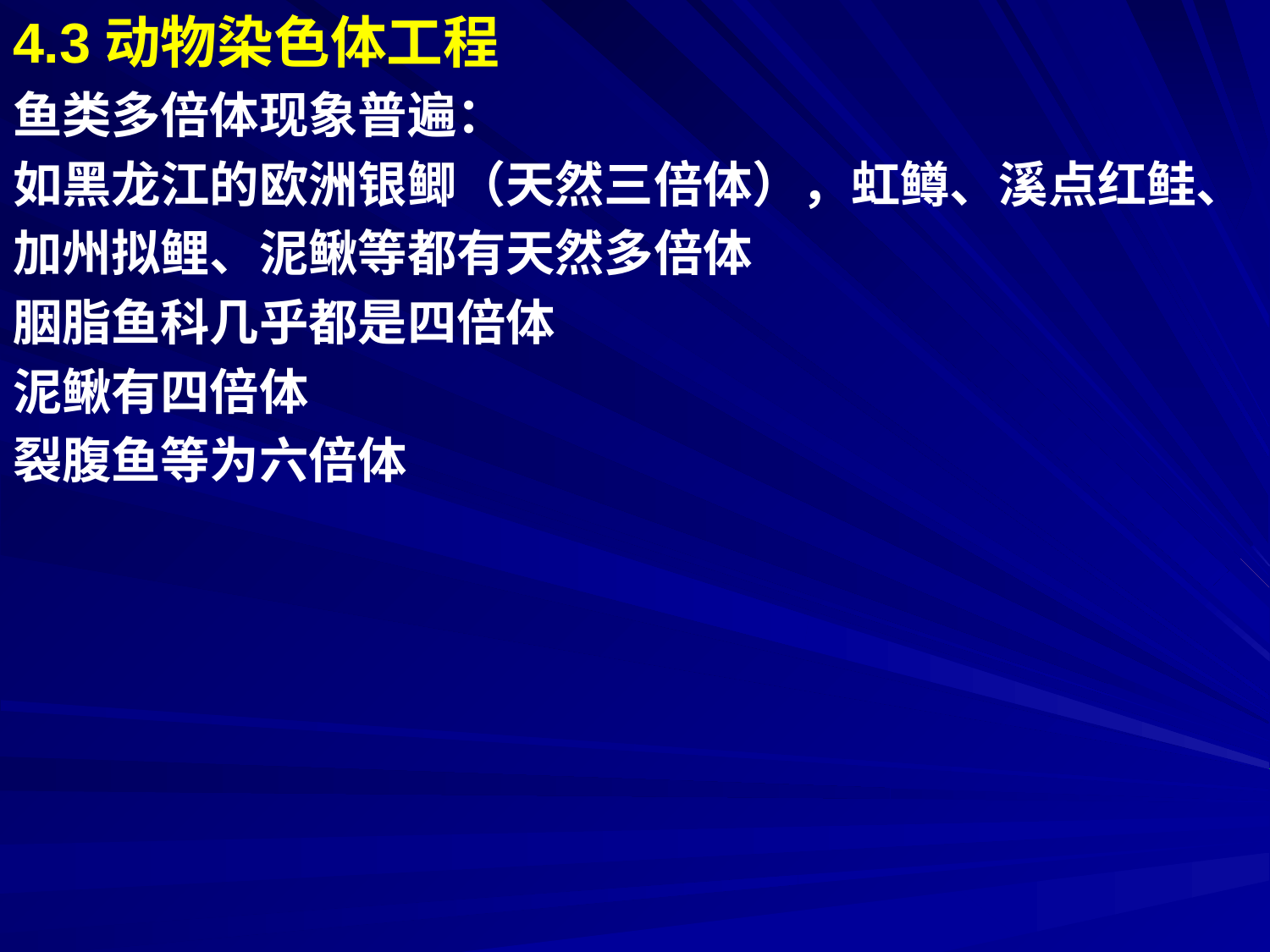

4.3动物染色体工程
鱼类多倍体现象普遍：
如黑龙江的欧洲银鲫（天然三倍体），虹鳟、溪点红鲑、
加州拟鲤、泥鳅等都有天然多倍体
胭脂鱼科几乎都是四倍体
泥鳅有四倍体
裂腹鱼等为六倍体